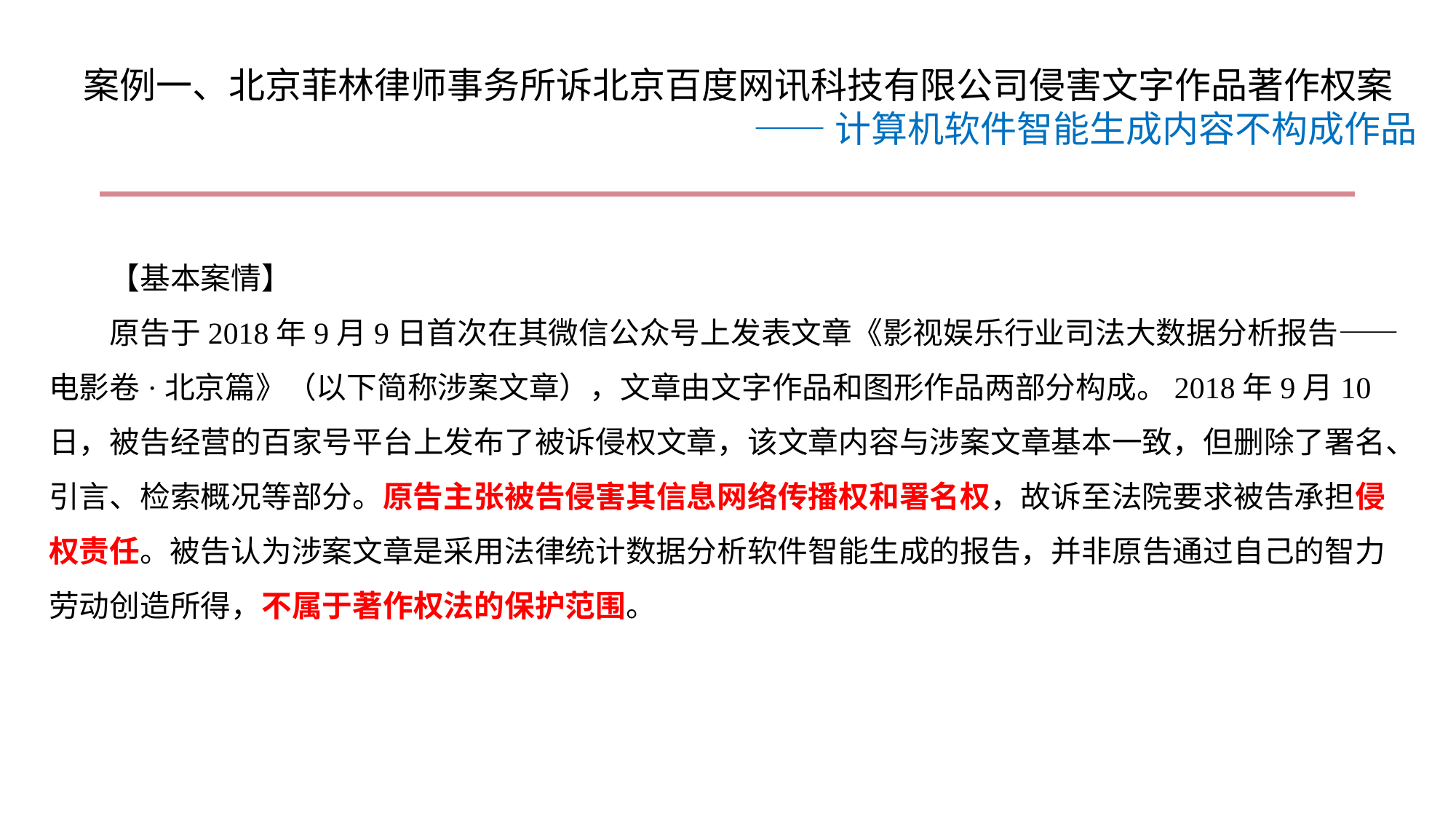

案例一、北京菲林律师事务所诉北京百度网讯科技有限公司侵害文字作品著作权案
——计算机软件智能生成内容不构成作品
　　【基本案情】
　　原告于2018年9月9日首次在其微信公众号上发表文章《影视娱乐行业司法大数据分析报告——电影卷·北京篇》（以下简称涉案文章），文章由文字作品和图形作品两部分构成。2018年9月10日，被告经营的百家号平台上发布了被诉侵权文章，该文章内容与涉案文章基本一致，但删除了署名、引言、检索概况等部分。原告主张被告侵害其信息网络传播权和署名权，故诉至法院要求被告承担侵权责任。被告认为涉案文章是采用法律统计数据分析软件智能生成的报告，并非原告通过自己的智力劳动创造所得，不属于著作权法的保护范围。